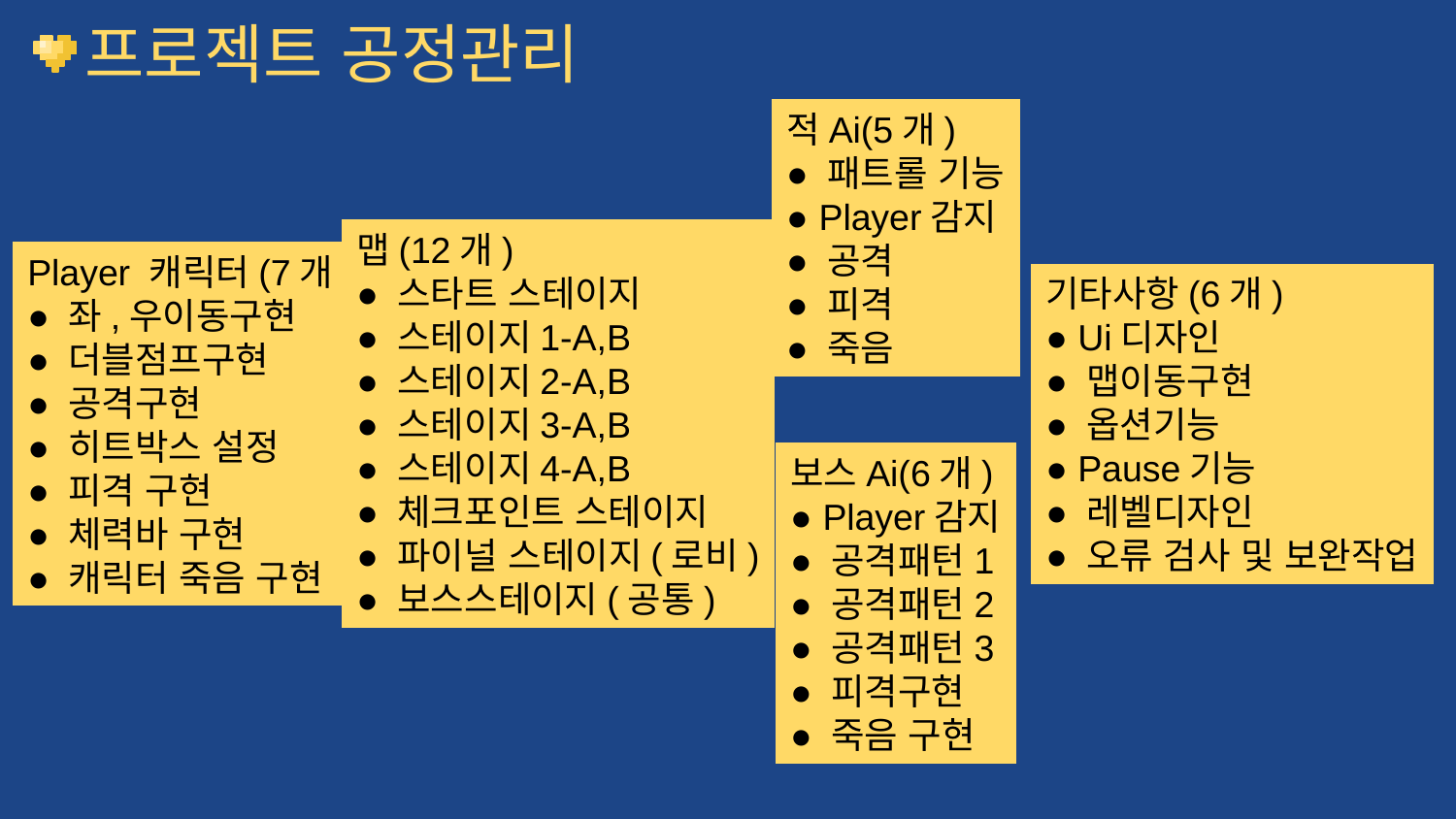

# 프로젝트 공정관리

적Ai(5개)
● 패트롤 기능
● Player감지
● 공격
● 피격
● 죽음
맵(12개)
● 스타트 스테이지
● 스테이지1-A,B
● 스테이지2-A,B
● 스테이지3-A,B
● 스테이지4-A,B
● 체크포인트 스테이지
● 파이널 스테이지(로비)
● 보스스테이지(공통)
Player 캐릭터(7개)
● 좌,우이동구현
● 더블점프구현
● 공격구현
● 히트박스 설정
● 피격 구현
● 체력바 구현
● 캐릭터 죽음 구현
기타사항(6개)
● Ui디자인
● 맵이동구현
● 옵션기능
● Pause기능
● 레벨디자인
● 오류 검사 및 보완작업
보스Ai(6개)
● Player감지
● 공격패턴1
● 공격패턴2
● 공격패턴3
● 피격구현
● 죽음 구현